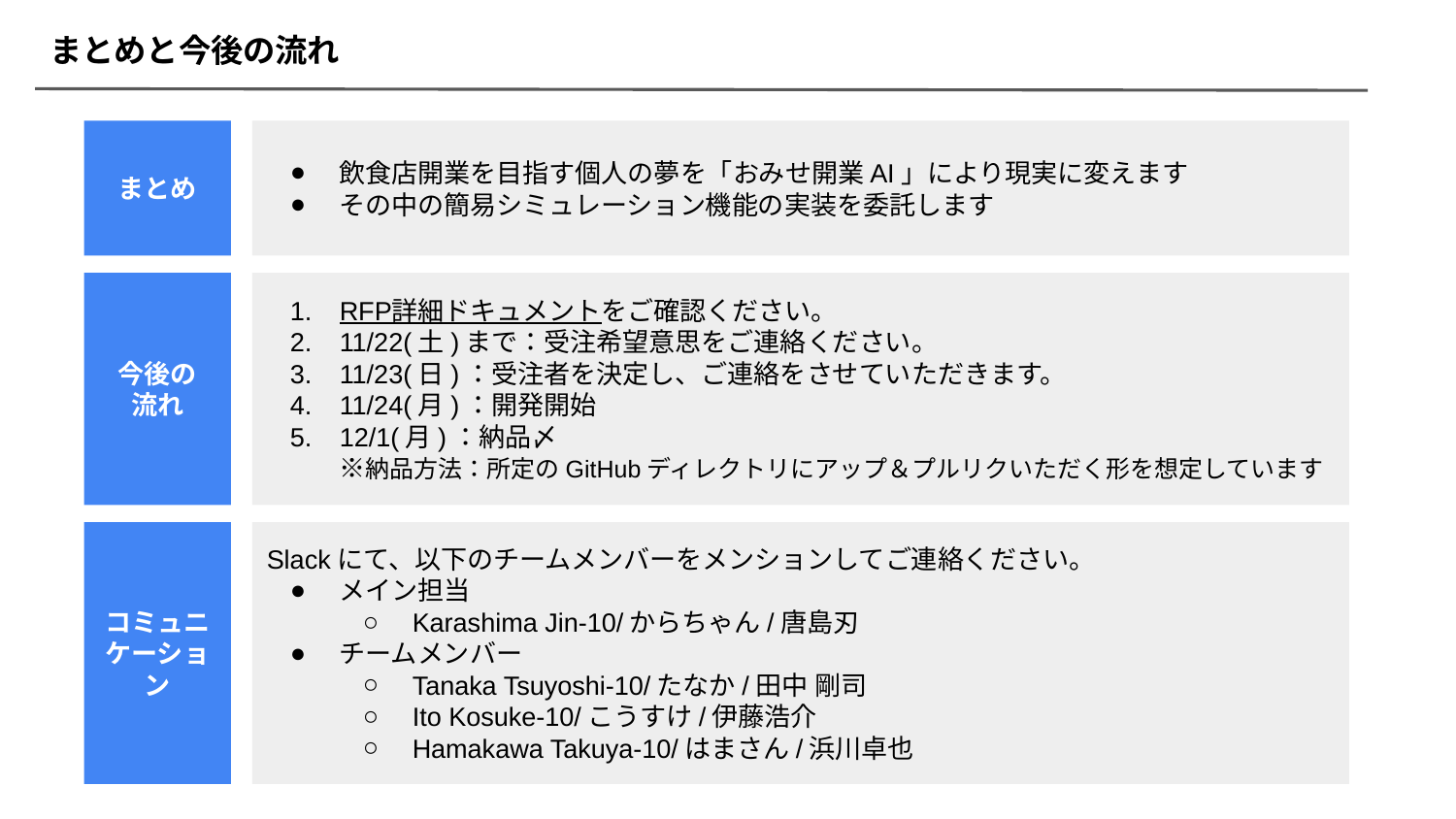

まとめと今後の流れ
まとめ
飲食店開業を目指す個人の夢を「おみせ開業AI」により現実に変えます
その中の簡易シミュレーション機能の実装を委託します
今後の
流れ
RFP詳細ドキュメントをご確認ください。
11/22(土)まで：受注希望意思をご連絡ください。
11/23(日)：受注者を決定し、ご連絡をさせていただきます。
11/24(月)：開発開始
12/1(月)：納品〆
※納品方法：所定のGitHubディレクトリにアップ＆プルリクいただく形を想定しています
コミュニケーション
Slackにて、以下のチームメンバーをメンションしてご連絡ください。
メイン担当
Karashima Jin-10/からちゃん/唐島刃
チームメンバー
Tanaka Tsuyoshi-10/たなか/田中 剛司
Ito Kosuke-10/こうすけ/伊藤浩介
Hamakawa Takuya-10/はまさん/浜川卓也